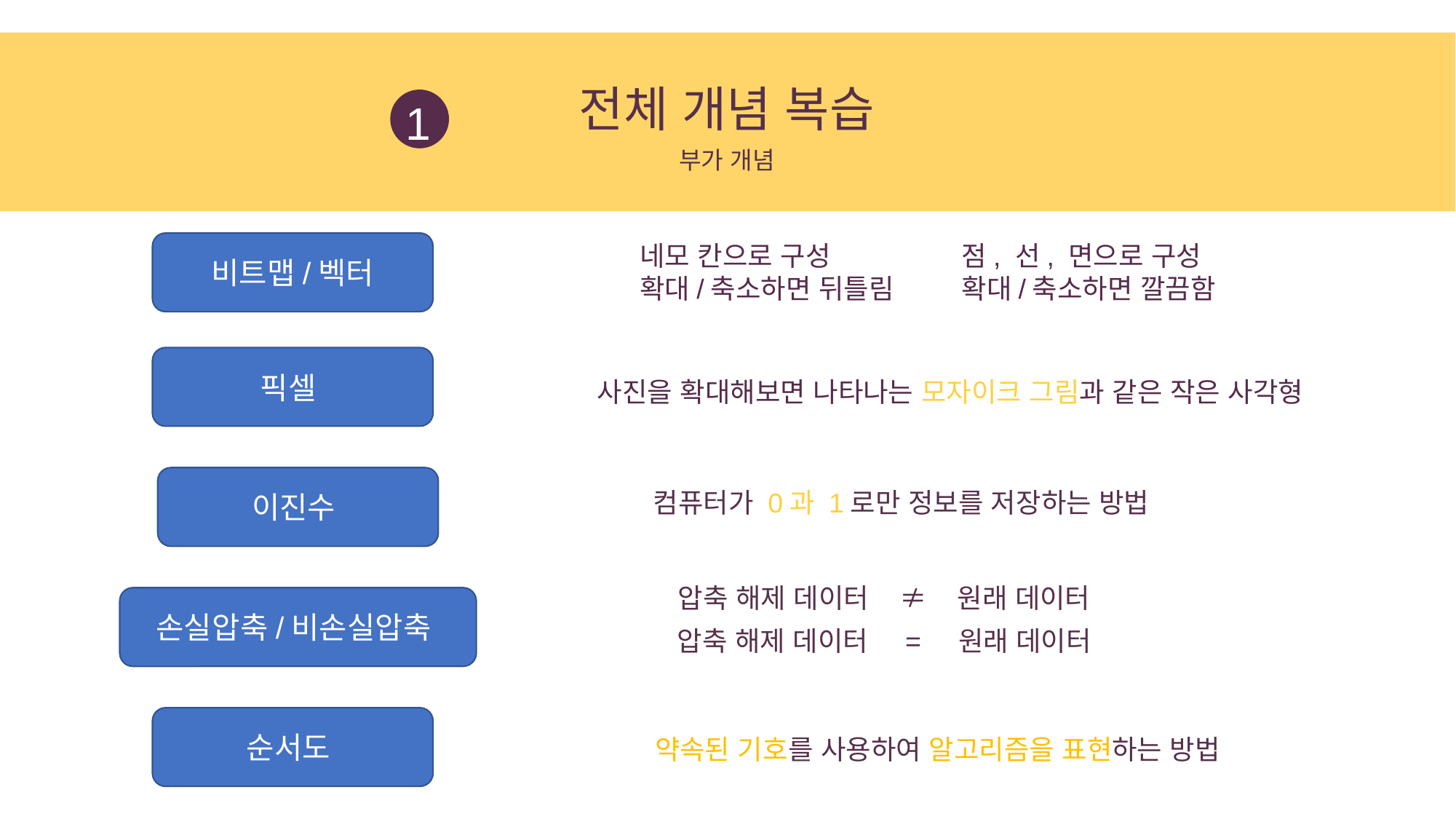

전체 개념 복습

1
부가 개념
비트맵/벡터
점, 선, 면으로 구성
확대/축소하면 깔끔함
네모 칸으로 구성
확대/축소하면 뒤틀림
픽셀
사진을 확대해보면 나타나는 모자이크 그림과 같은 작은 사각형
이진수
컴퓨터가 0과 1로만 정보를 저장하는 방법
압축 해제 데이터    ≠    원래 데이터
손실압축/비손실압축
압축 해제 데이터    =    원래 데이터
순서도
약속된 기호를 사용하여 알고리즘을 표현하는 방법